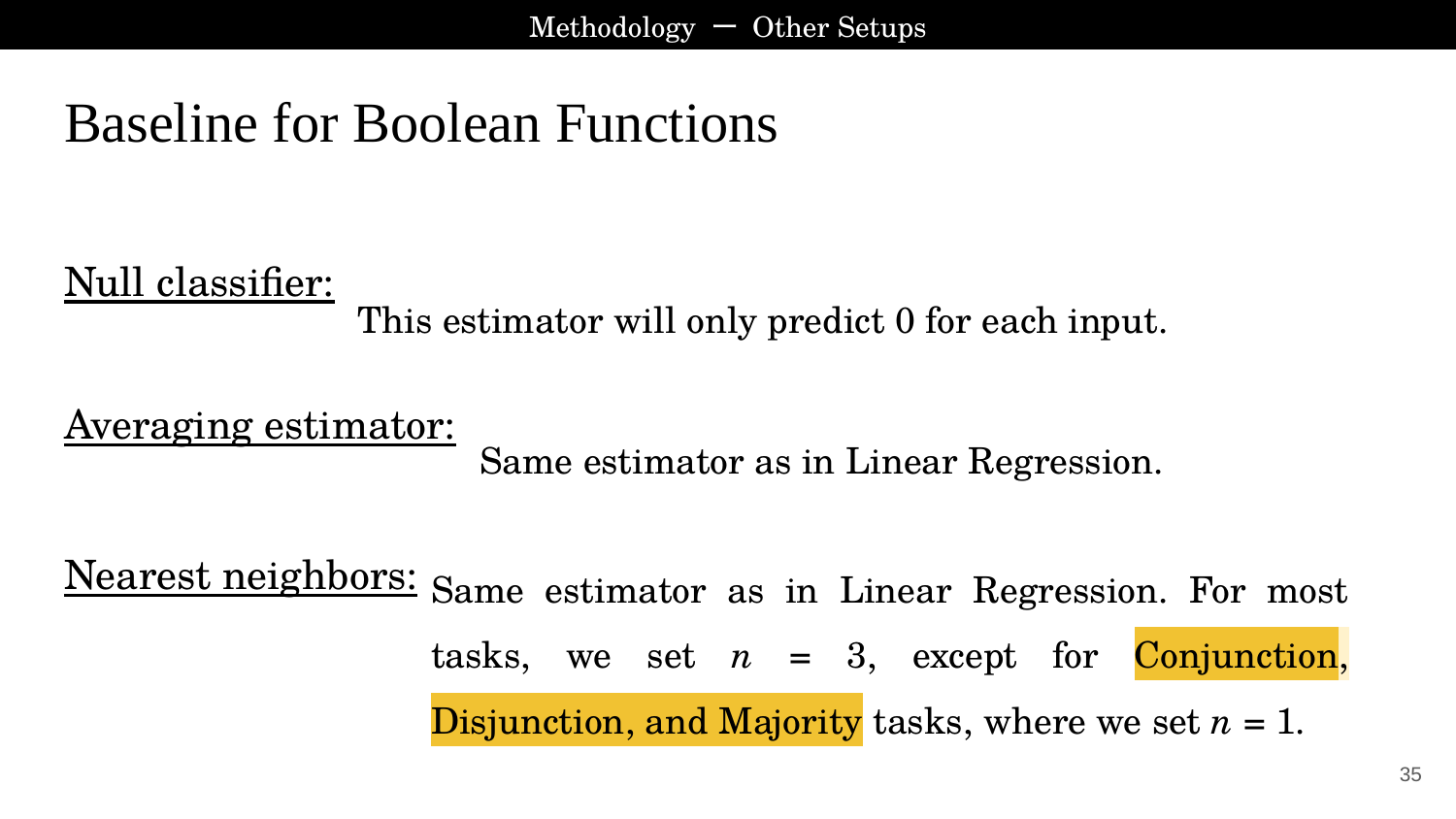

Methodology ー Other Setups
# Baseline for Boolean Functions
Null classifier:
This estimator will only predict 0 for each input.
Averaging estimator:
Same estimator as in Linear Regression.
Nearest neighbors:
Same estimator as in Linear Regression. For most tasks, we set n = 3, except for Conjunction, Disjunction, and Majority tasks, where we set n = 1.
35